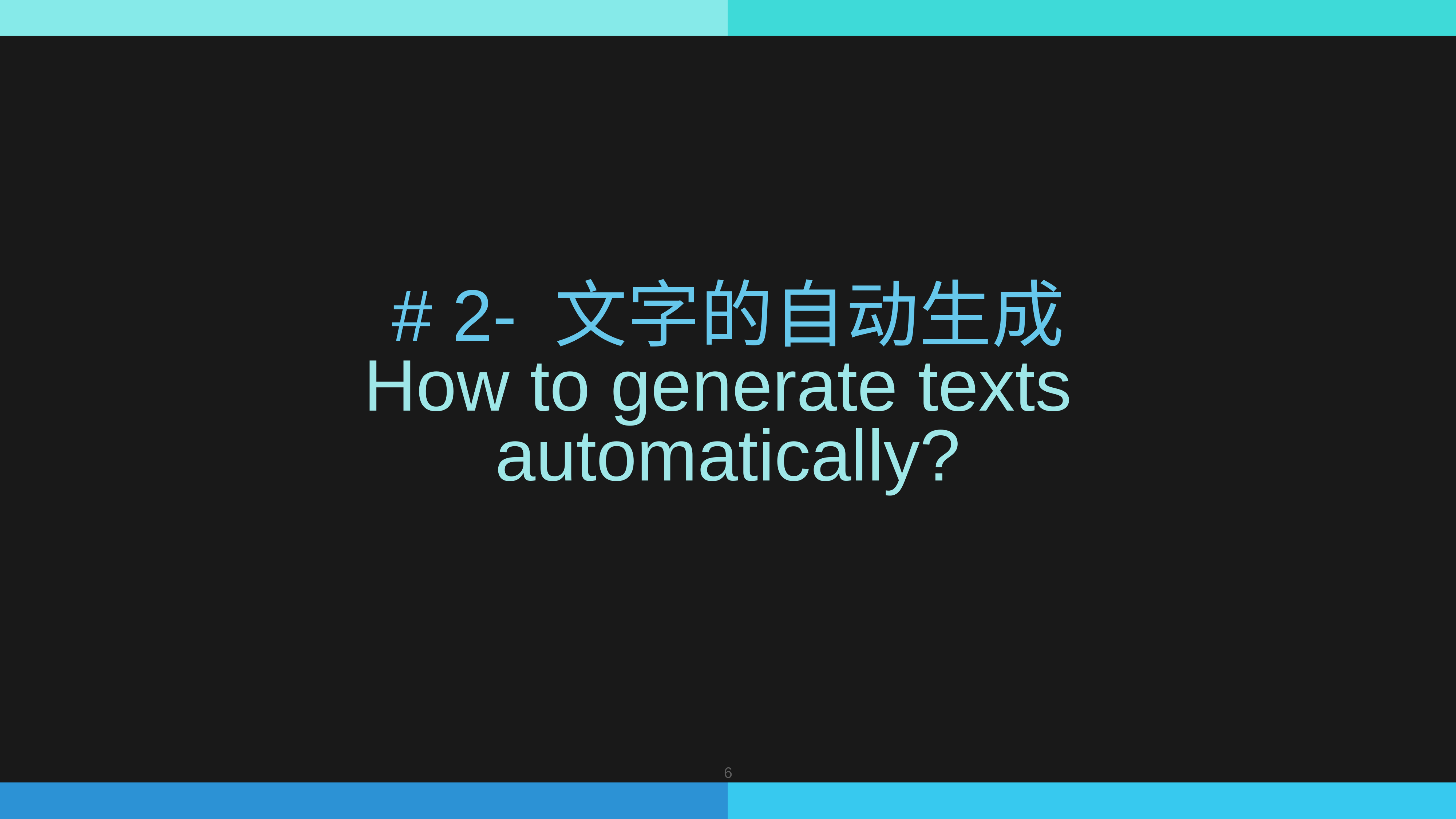

# # 2- 文字的自动生成
How to generate texts
automatically?
6